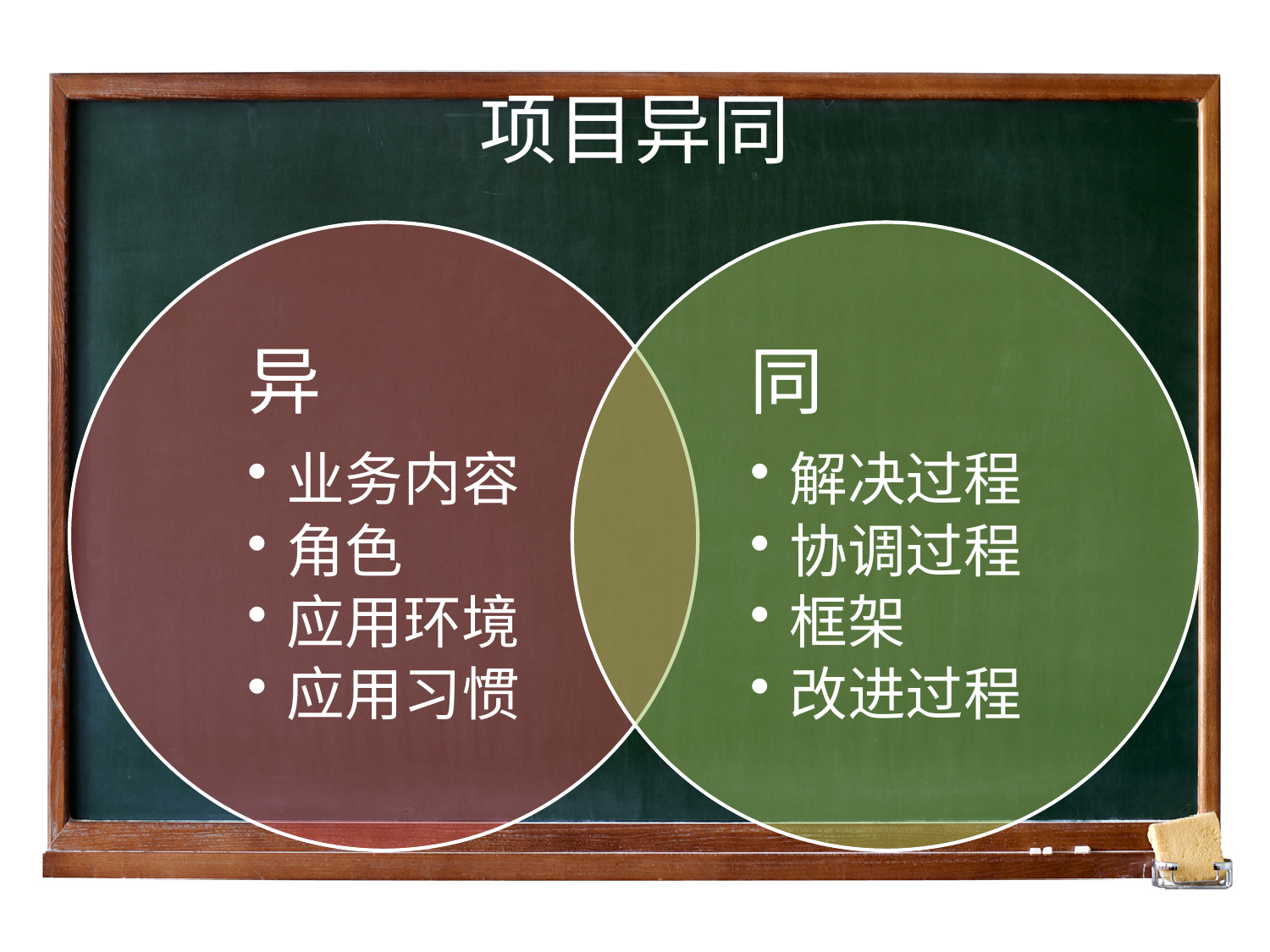

# 项目异同
异
业务内容
角色
应用环境
应用习惯
同
解决过程
协调过程
框架
改进过程